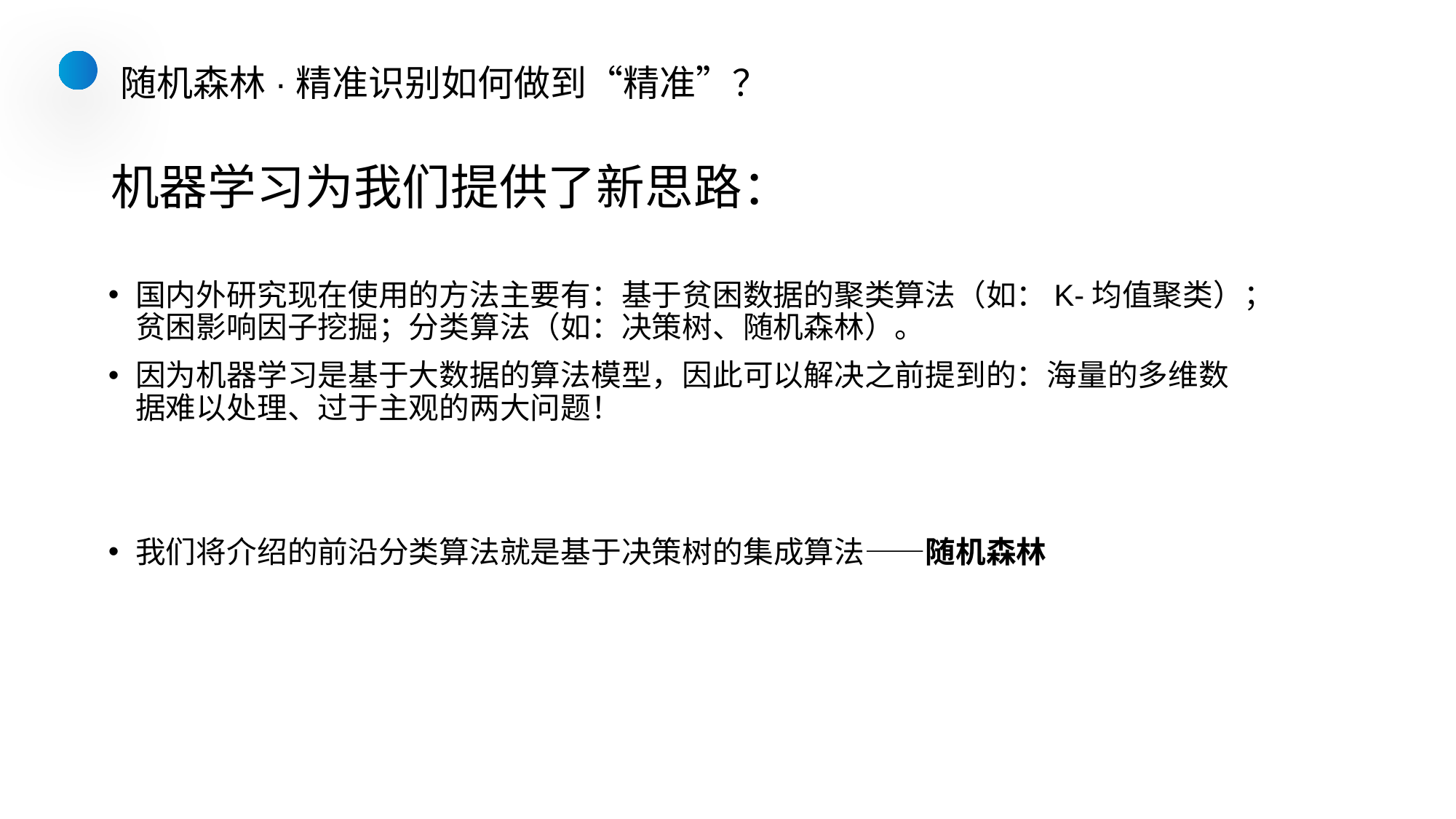

随机森林·精准识别如何做到“精准”？

# 机器学习为我们提供了新思路：
国内外研究现在使用的方法主要有：基于贫困数据的聚类算法（如：K-均值聚类）；贫困影响因子挖掘；分类算法（如：决策树、随机森林）。
因为机器学习是基于大数据的算法模型，因此可以解决之前提到的：海量的多维数据难以处理、过于主观的两大问题！

我们将介绍的前沿分类算法就是基于决策树的集成算法——随机森林